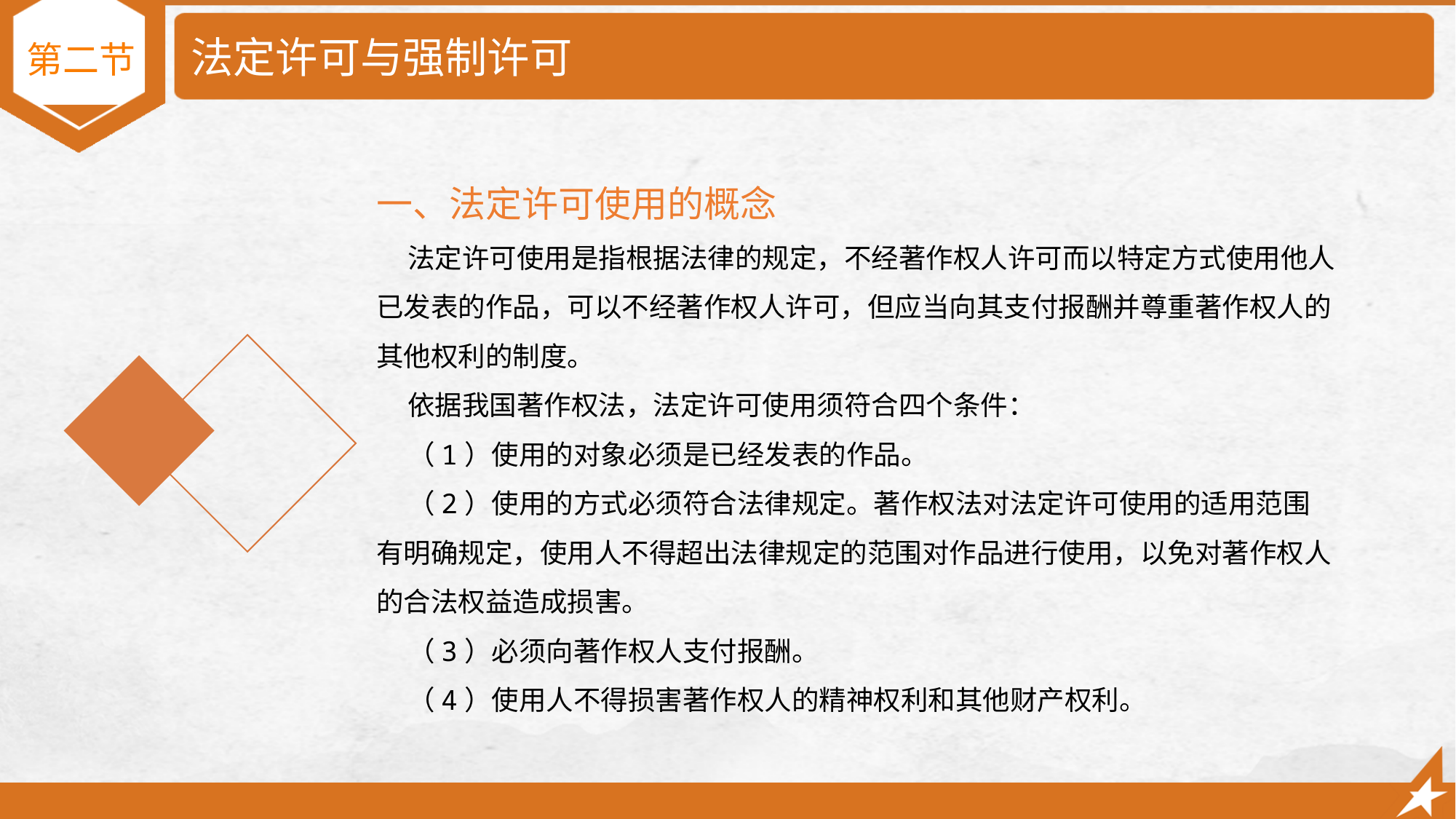

# 法定许可与强制许可
第二节
一、法定许可使用的概念
    法定许可使用是指根据法律的规定，不经著作权人许可而以特定方式使用他人已发表的作品，可以不经著作权人许可，但应当向其支付报酬并尊重著作权人的其他权利的制度。
    依据我国著作权法，法定许可使用须符合四个条件：
    （1）使用的对象必须是已经发表的作品。
    （2）使用的方式必须符合法律规定。著作权法对法定许可使用的适用范围有明确规定，使用人不得超出法律规定的范围对作品进行使用，以免对著作权人的合法权益造成损害。
    （3）必须向著作权人支付报酬。
    （4）使用人不得损害著作权人的精神权利和其他财产权利。